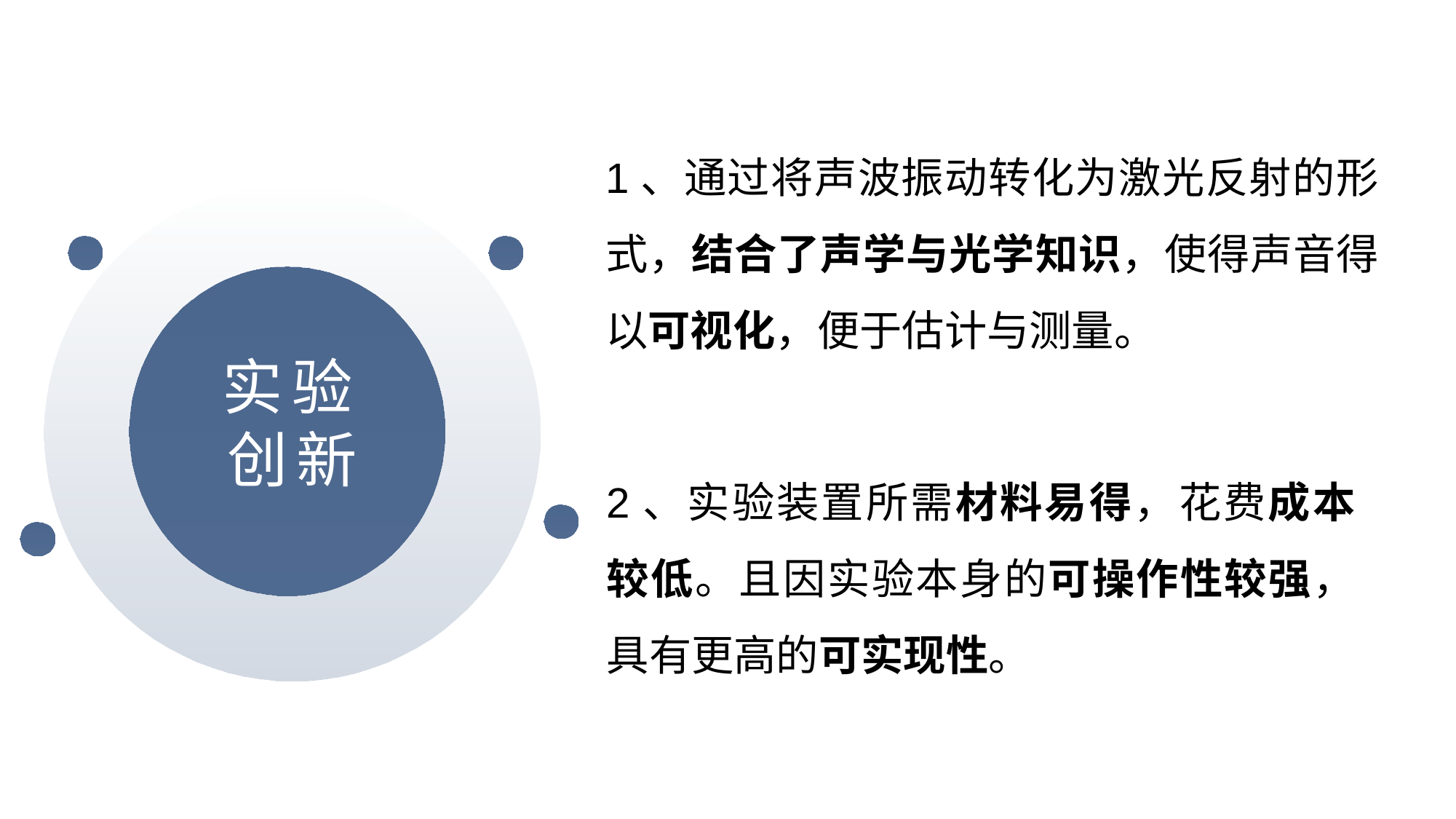

1、通过将声波振动转化为激光反射的形式，结合了声学与光学知识，使得声音得以可视化，便于估计与测量。

实验创新
2、实验装置所需材料易得，花费成本较低。且因实验本身的可操作性较强，具有更高的可实现性。